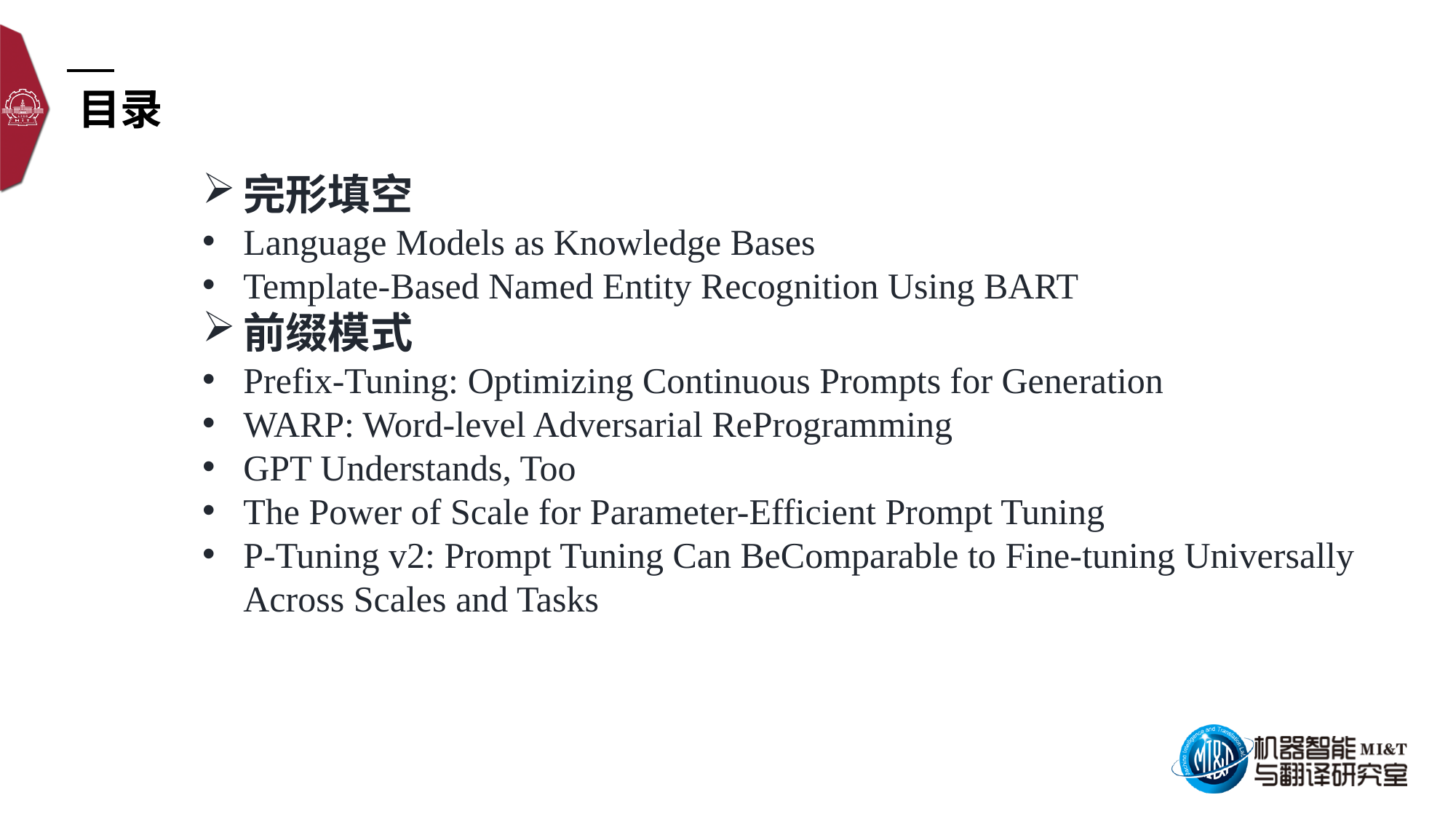

目录
完形填空
Language Models as Knowledge Bases
Template-Based Named Entity Recognition Using BART
前缀模式
Prefix-Tuning: Optimizing Continuous Prompts for Generation
WARP: Word-level Adversarial ReProgramming
GPT Understands, Too
The Power of Scale for Parameter-Efficient Prompt Tuning
P-Tuning v2: Prompt Tuning Can BeComparable to Fine-tuning Universally Across Scales and Tasks